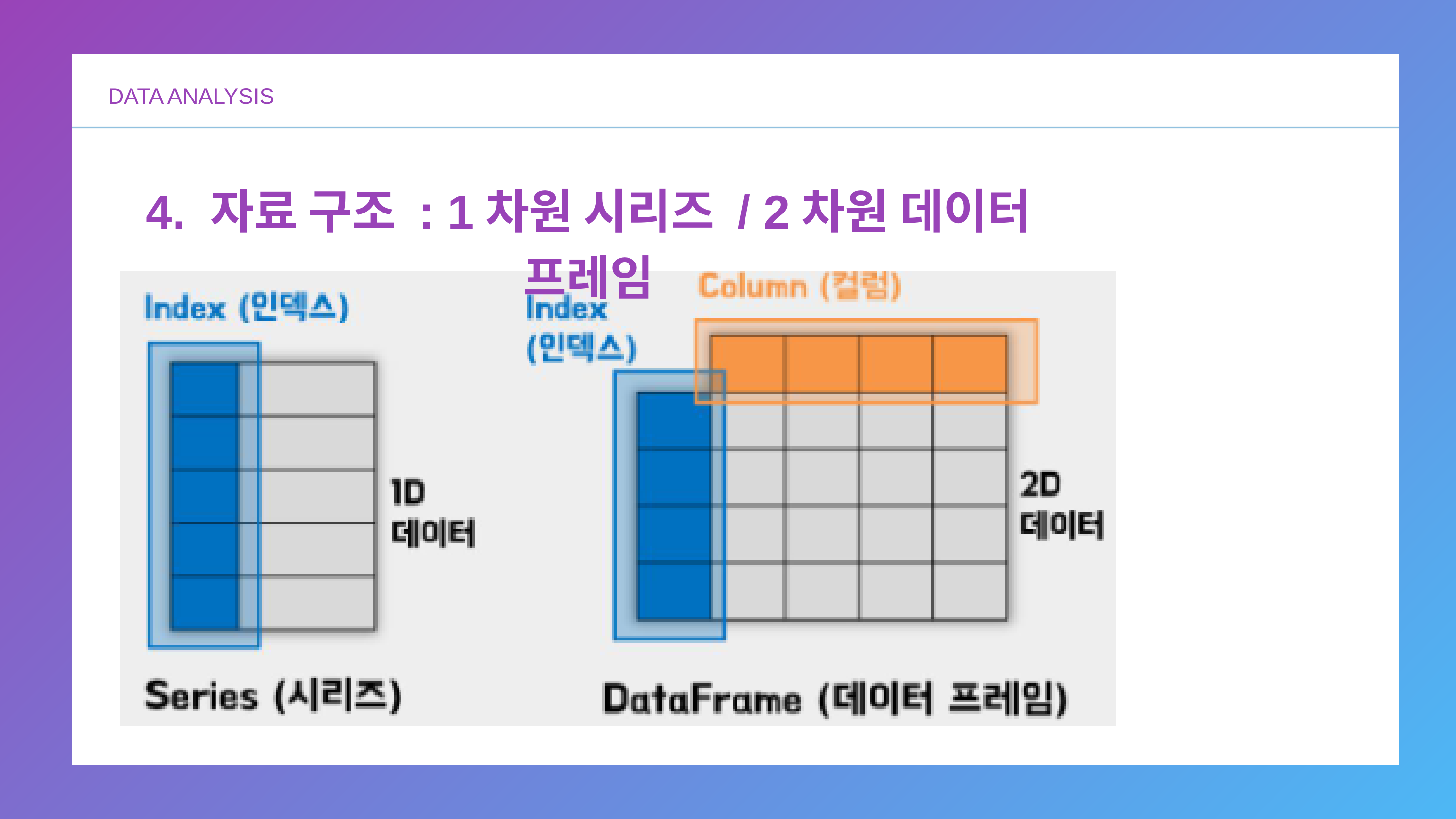

DATA ANALYSIS

4. 자료 구조 : 1차원 시리즈 / 2차원 데이터 프레임